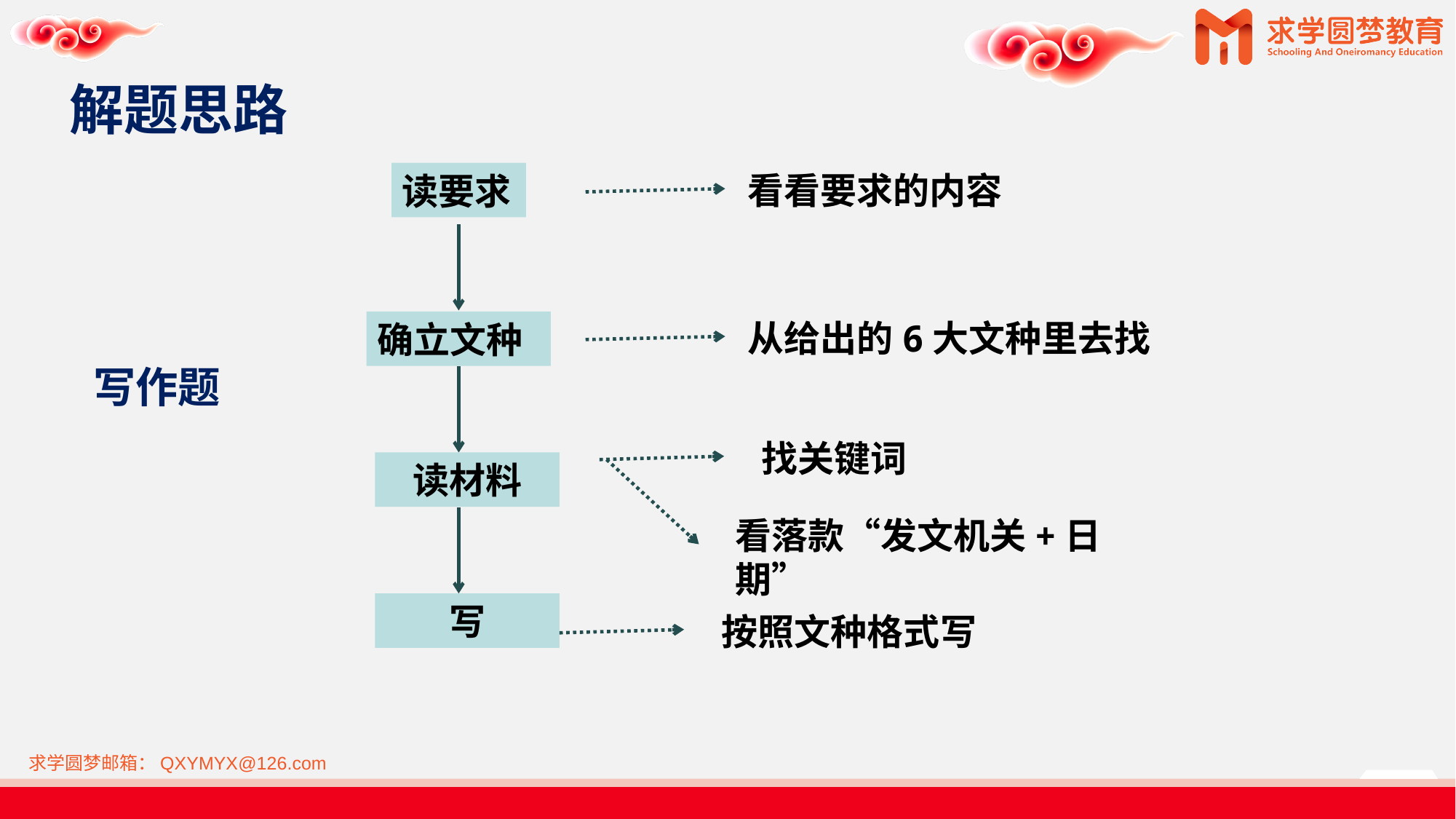

# 解题思路
看看要求的内容
读要求
从给出的6大文种里去找
确立文种
写作题
找关键词
读材料
看落款“发文机关+日期”
写
按照文种格式写